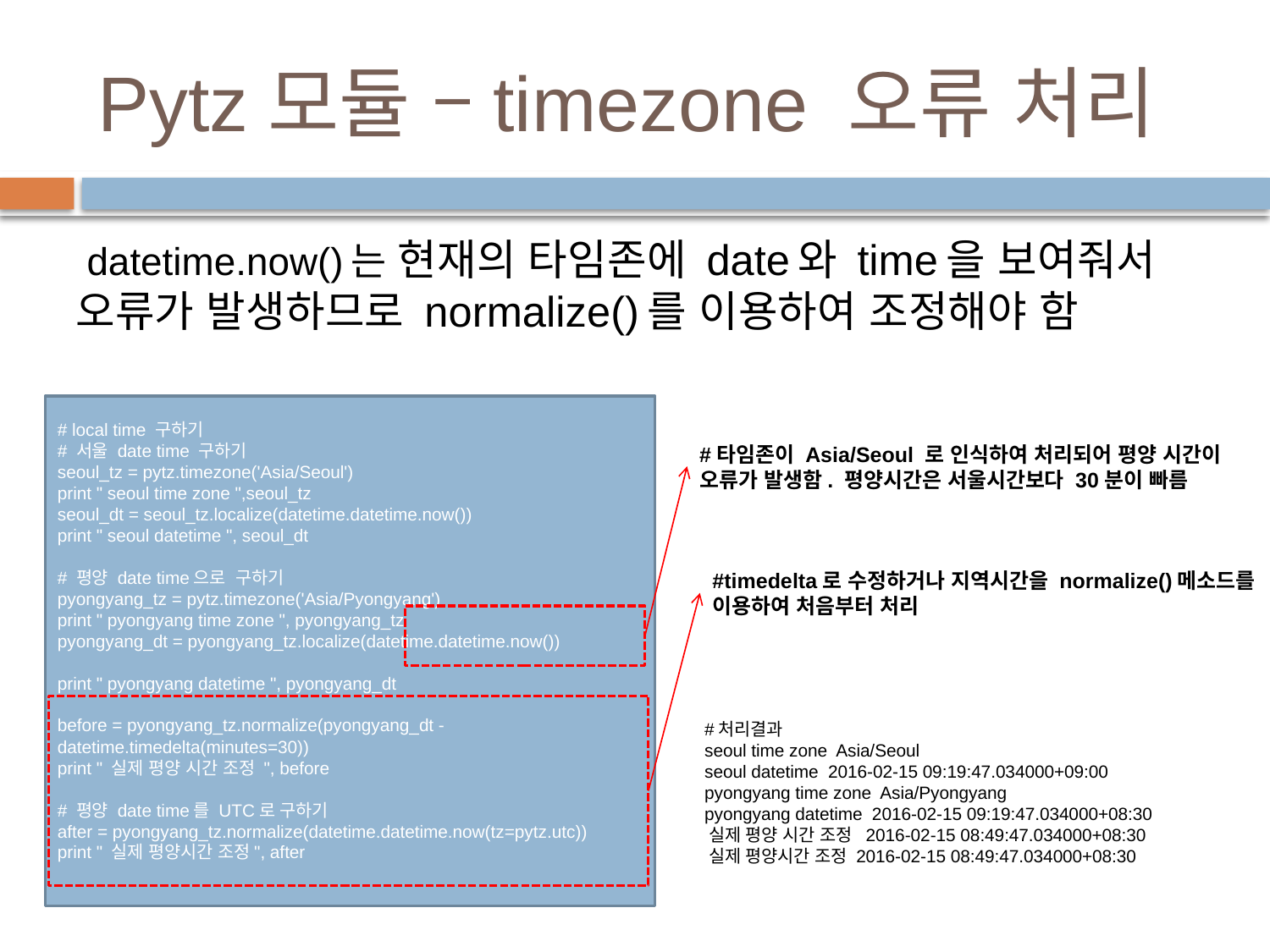

# Pytz모듈 –timezone 오류 처리
 datetime.now()는 현재의 타임존에 date와 time을 보여줘서 오류가 발생하므로 normalize()를 이용하여 조정해야 함
# local time 구하기
# 서울 date time 구하기
seoul_tz = pytz.timezone('Asia/Seoul')
print " seoul time zone ",seoul_tz
seoul_dt = seoul_tz.localize(datetime.datetime.now())
print " seoul datetime ", seoul_dt

# 평양 date time으로  구하기
pyongyang_tz = pytz.timezone('Asia/Pyongyang')
print " pyongyang time zone ", pyongyang_tz
pyongyang_dt = pyongyang_tz.localize(datetime.datetime.now())

print " pyongyang datetime ", pyongyang_dt

before = pyongyang_tz.normalize(pyongyang_dt - datetime.timedelta(minutes=30))
print " 실제 평양 시간 조정 ", before

# 평양 date time를 UTC로 구하기
after = pyongyang_tz.normalize(datetime.datetime.now(tz=pytz.utc))
print " 실제 평양시간 조정", after

#타임존이 Asia/Seoul 로 인식하여 처리되어 평양 시간이 오류가 발생함. 평양시간은 서울시간보다 30분이 빠름
#timedelta로 수정하거나 지역시간을 normalize()메소드를 이용하여 처음부터 처리

 #처리결과
 seoul time zone  Asia/Seoul
 seoul datetime  2016-02-15 09:19:47.034000+09:00
 pyongyang time zone  Asia/Pyongyang
 pyongyang datetime  2016-02-15 09:19:47.034000+08:30
 실제 평양 시간 조정  2016-02-15 08:49:47.034000+08:30
 실제 평양시간 조정 2016-02-15 08:49:47.034000+08:30